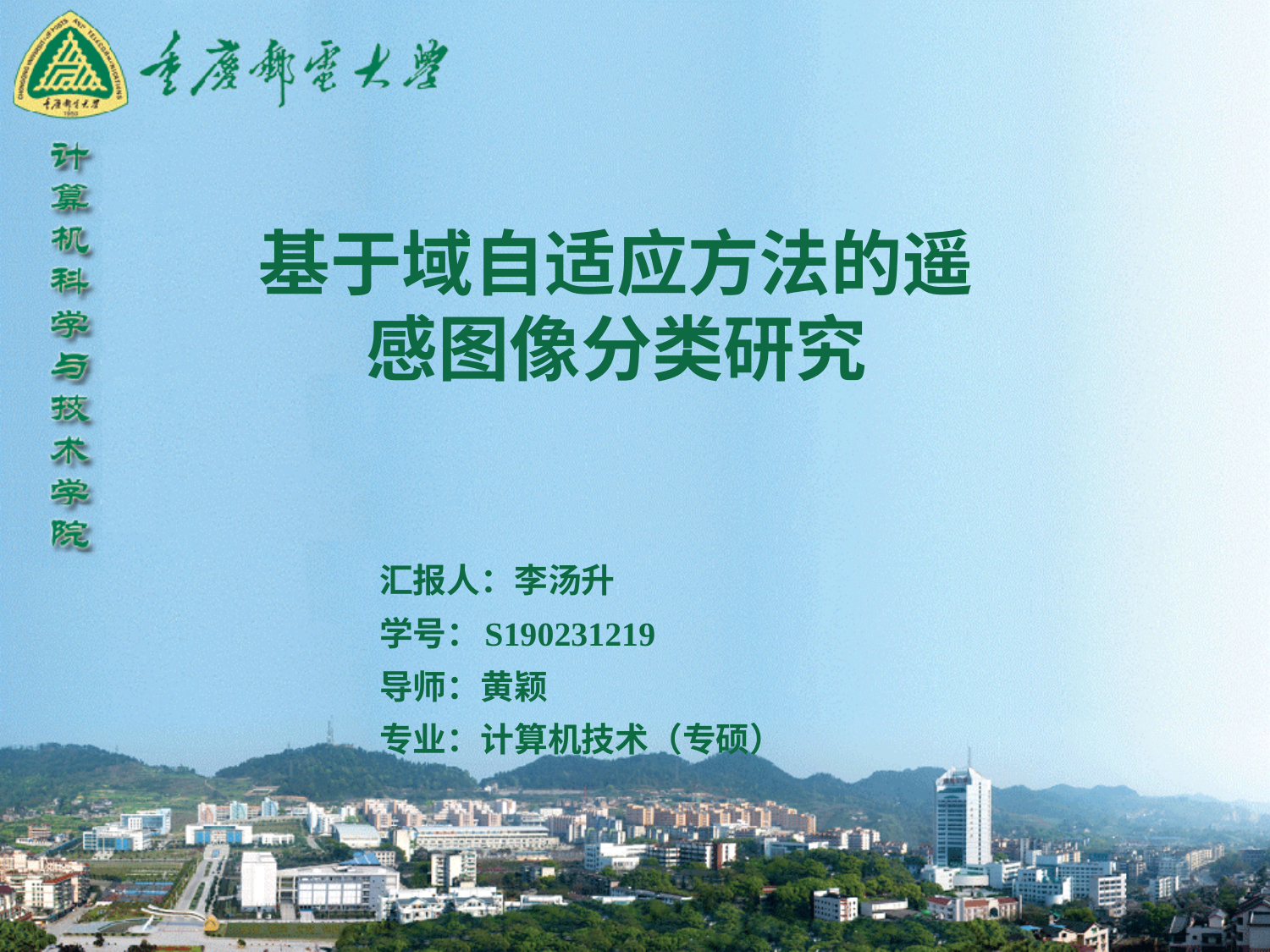

# 基于域自适应方法的遥感图像分类研究
汇报人：李汤升
学号：S190231219
导师：黄颖
专业：计算机技术（专硕）